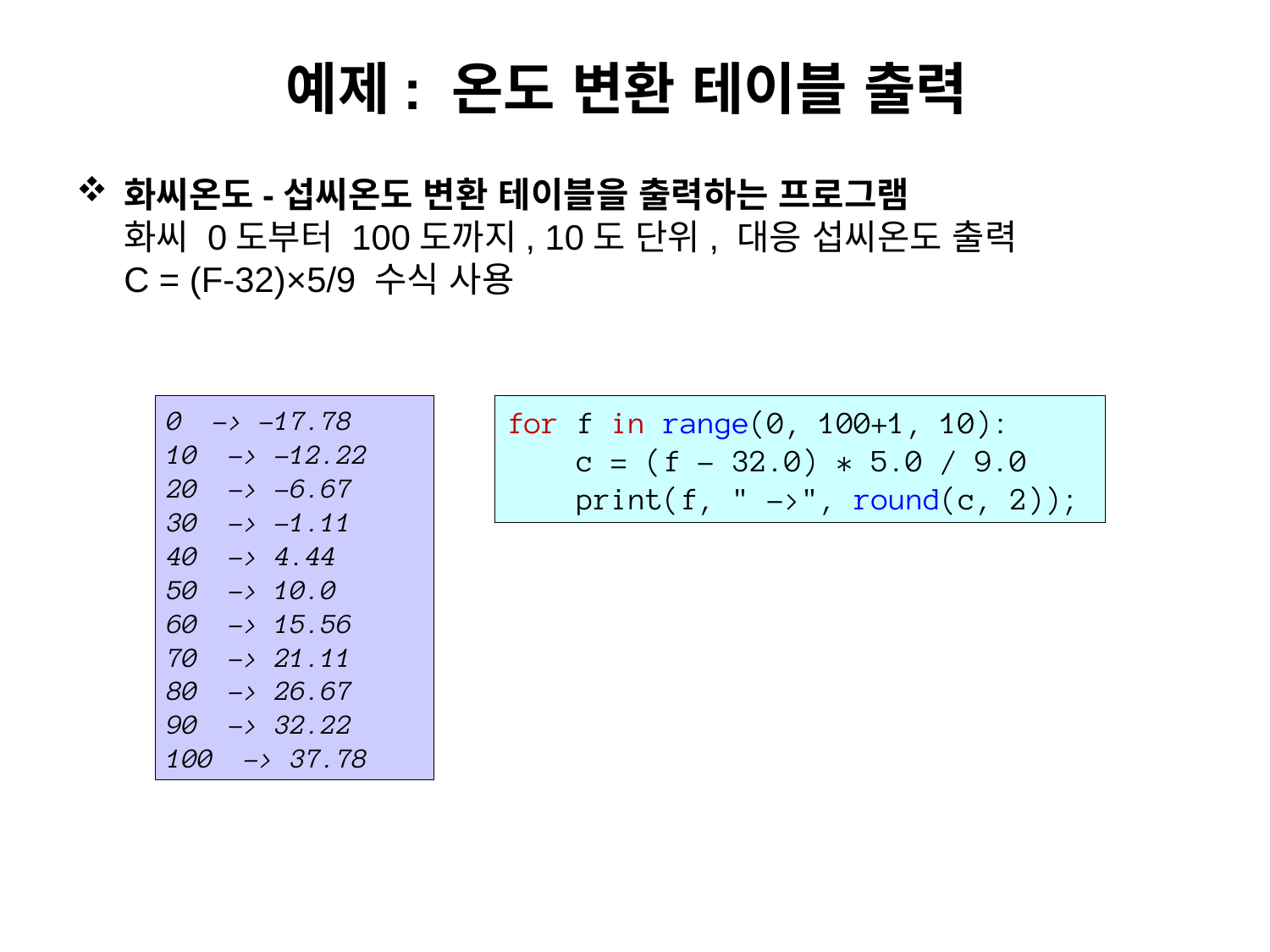

# 예제: 온도 변환 테이블 출력
화씨온도-섭씨온도 변환 테이블을 출력하는 프로그램
화씨 0도부터 100도까지, 10도 단위, 대응 섭씨온도 출력
C = (F-32)×5/9 수식 사용
0  -> -17.78
10  -> -12.22
20  -> -6.67
30  -> -1.11
40  -> 4.44
50  -> 10.0
60  -> 15.56
70  -> 21.11
80  -> 26.67
90  -> 32.22
100  -> 37.78
for f in range(0, 100+1, 10):
    c = (f - 32.0) * 5.0 / 9.0
    print(f, " ->", round(c, 2));